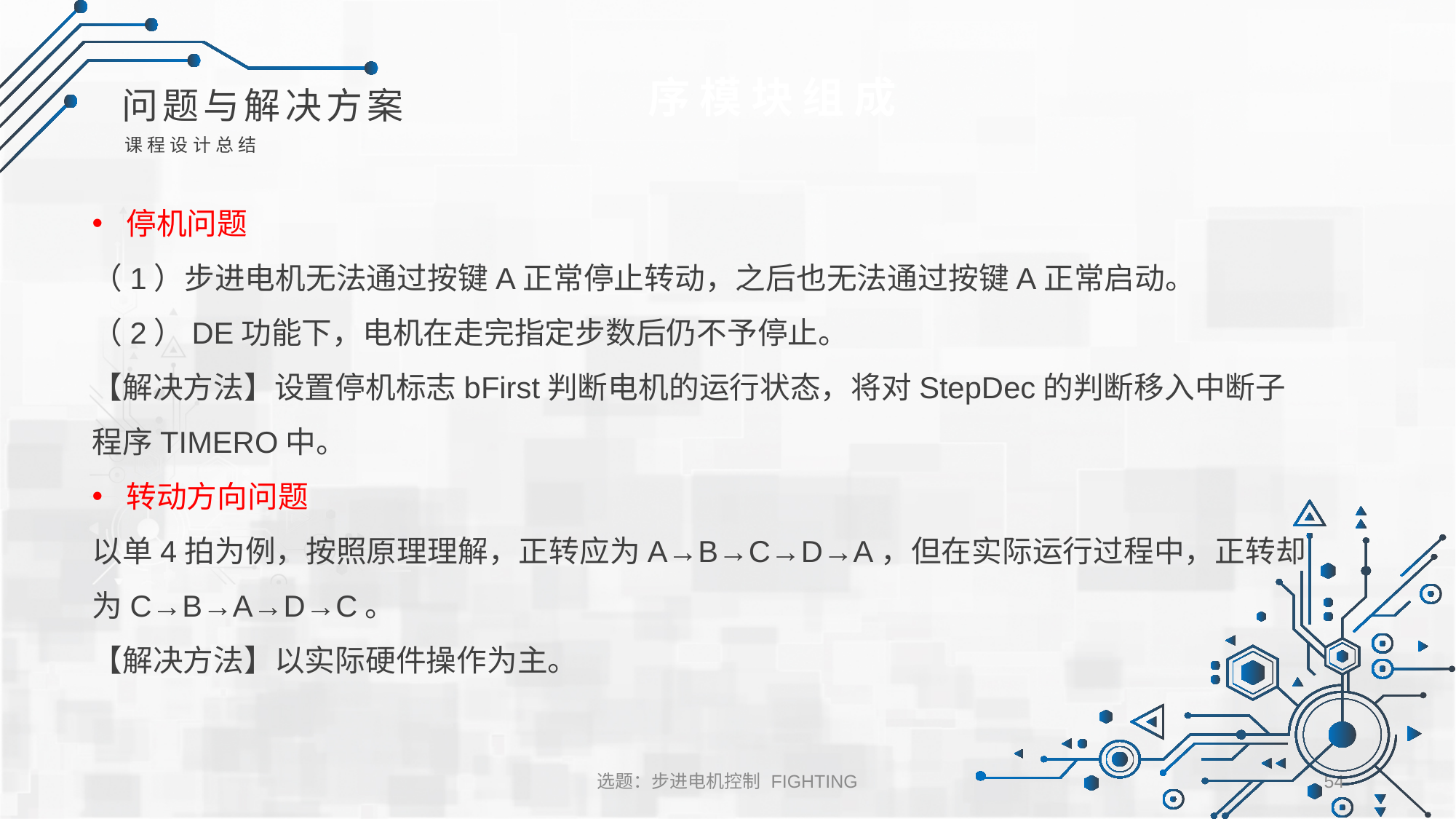

序模块组成
问题与解决方案
课程设计总结
停机问题
（1）步进电机无法通过按键A正常停止转动，之后也无法通过按键A正常启动。
（2）DE功能下，电机在走完指定步数后仍不予停止。
【解决方法】设置停机标志bFirst判断电机的运行状态，将对StepDec的判断移入中断子程序TIMERO中。
转动方向问题
以单4拍为例，按照原理理解，正转应为A→B→C→D→A，但在实际运行过程中，正转却为C→B→A→D→C。
【解决方法】以实际硬件操作为主。

选题：步进电机控制 FIGHTING
54